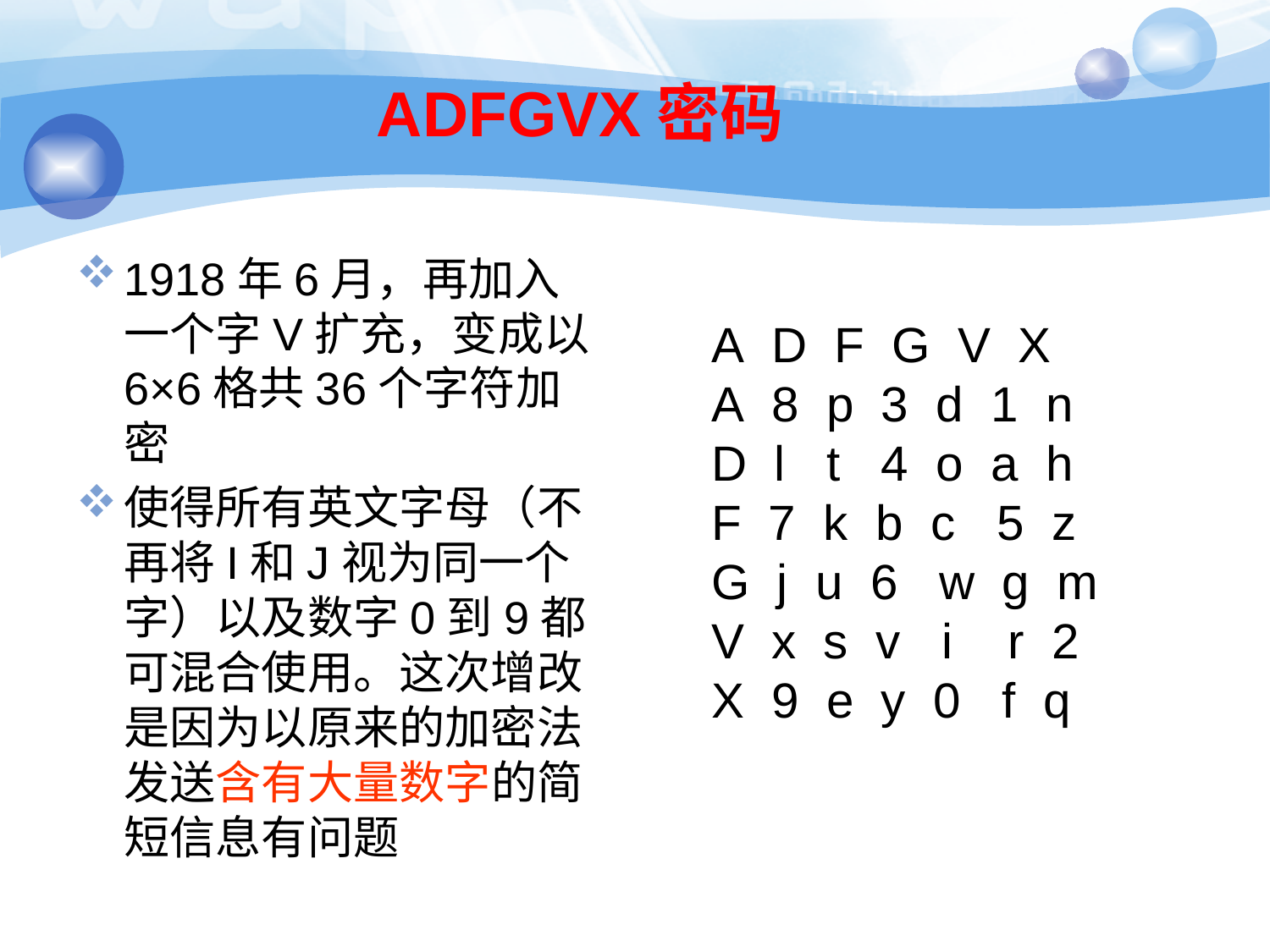

# ADFGVX密码
1918年6月，再加入一个字V扩充，变成以6×6格共36个字符加密
使得所有英文字母（不再将I和J视为同一个字）以及数字0到9都可混合使用。这次增改是因为以原来的加密法发送含有大量数字的简短信息有问题

A  D  F  G  V  X 
A  8  p  3  d  1  n 
D  l   t   4  o  a  h 
F  7  k  b  c   5  z 
G  j  u  6   w  g  m 
V  x  s  v   i    r  2 
X  9  e  y  0   f  q